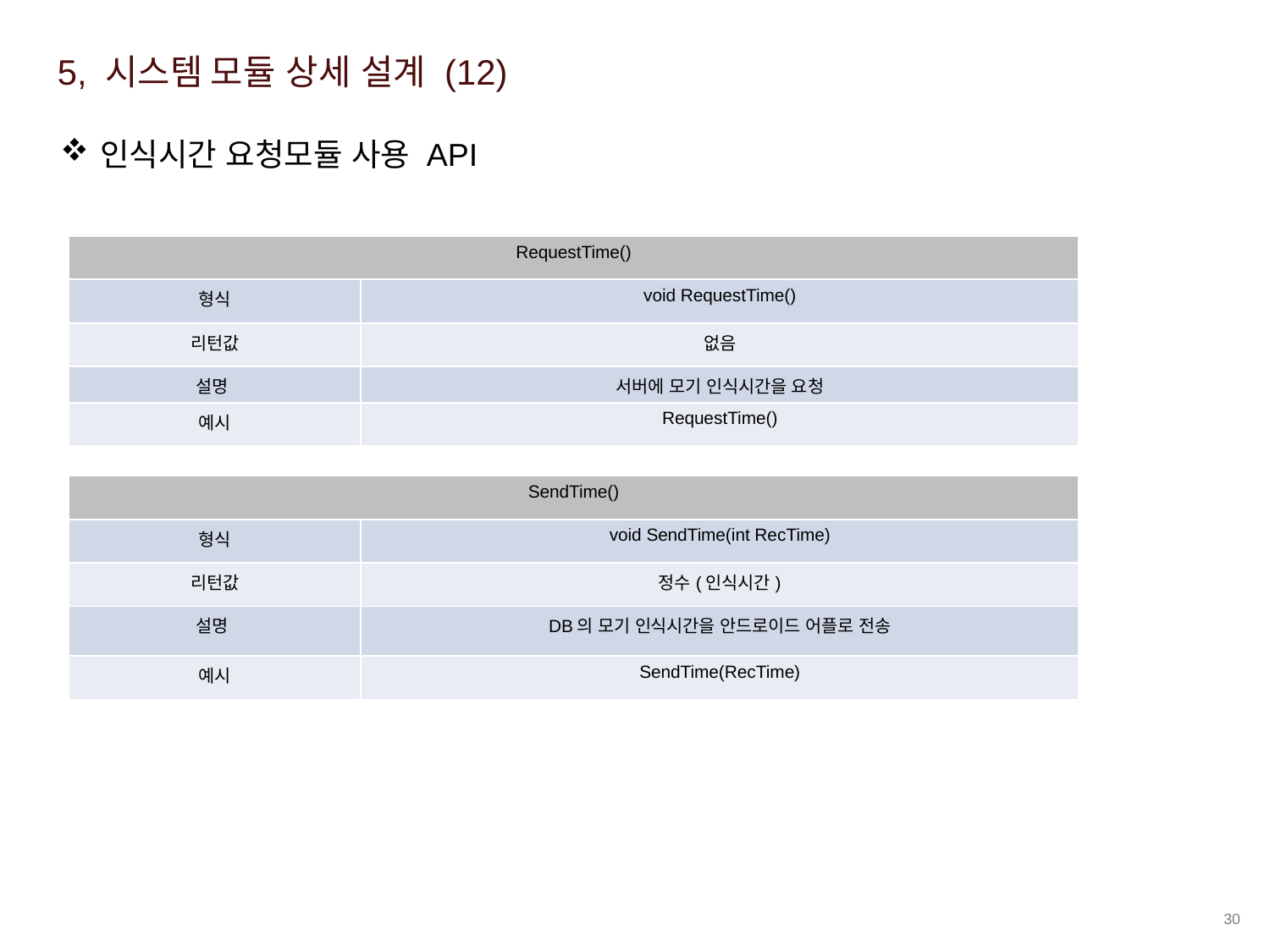

5, 시스템 모듈 상세 설계 (12)
인식시간 요청모듈 사용 API
| RequestTime() |  |
| --- | --- |
| 형식 | void RequestTime() |
| 리턴값 | 없음 |
| 설명 | 서버에 모기 인식시간을 요청 |
| 예시 | RequestTime() |
| SendTime() |  |
| --- | --- |
| 형식 | void SendTime(int RecTime) |
| 리턴값 | 정수(인식시간) |
| 설명 | DB의 모기 인식시간을 안드로이드 어플로 전송 |
| 예시 | SendTime(RecTime) |